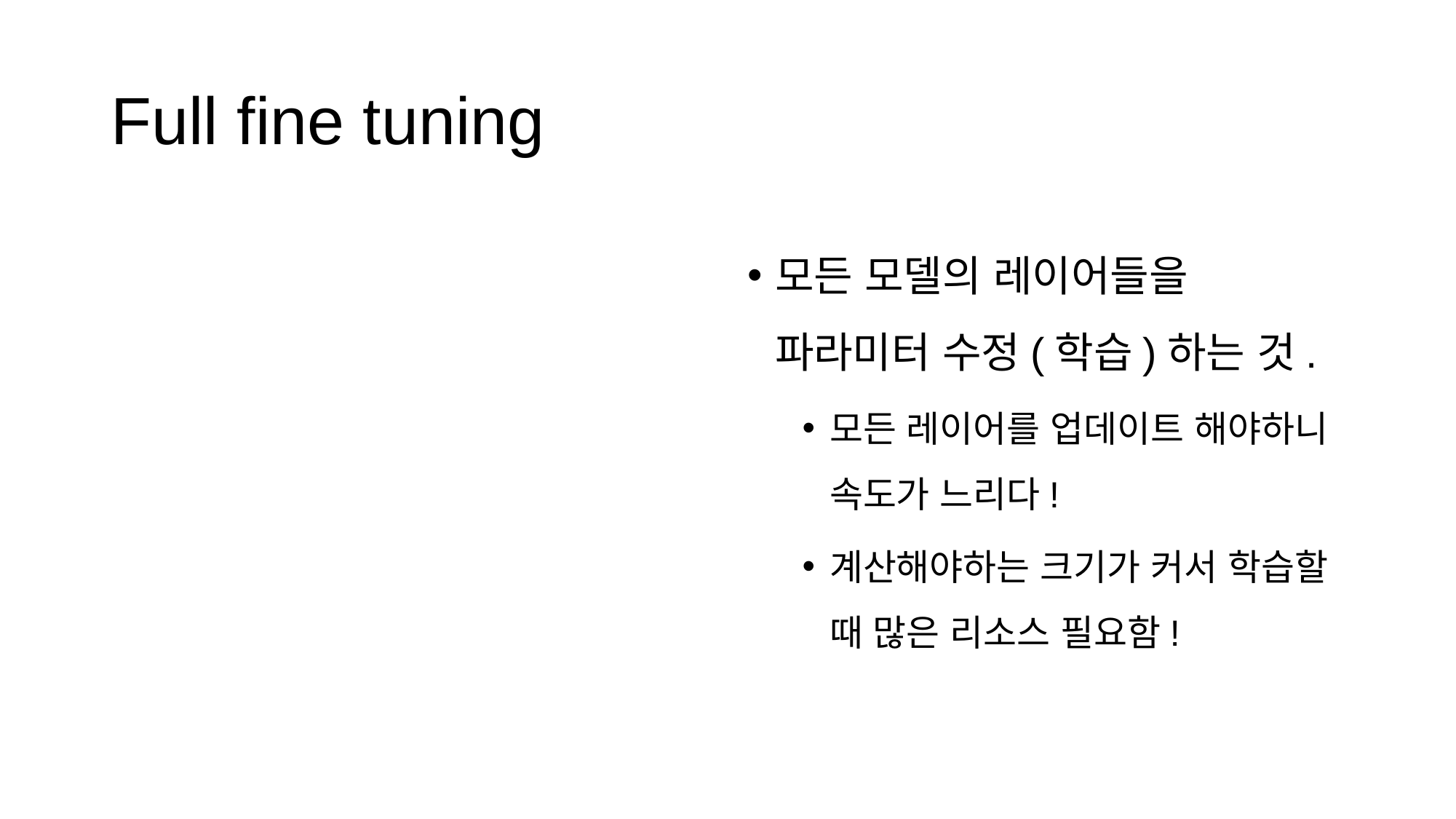

# Full fine tuning

모든 모델의 레이어들을 파라미터 수정(학습)하는 것.
모든 레이어를 업데이트 해야하니 속도가 느리다!
계산해야하는 크기가 커서 학습할 때 많은 리소스 필요함!